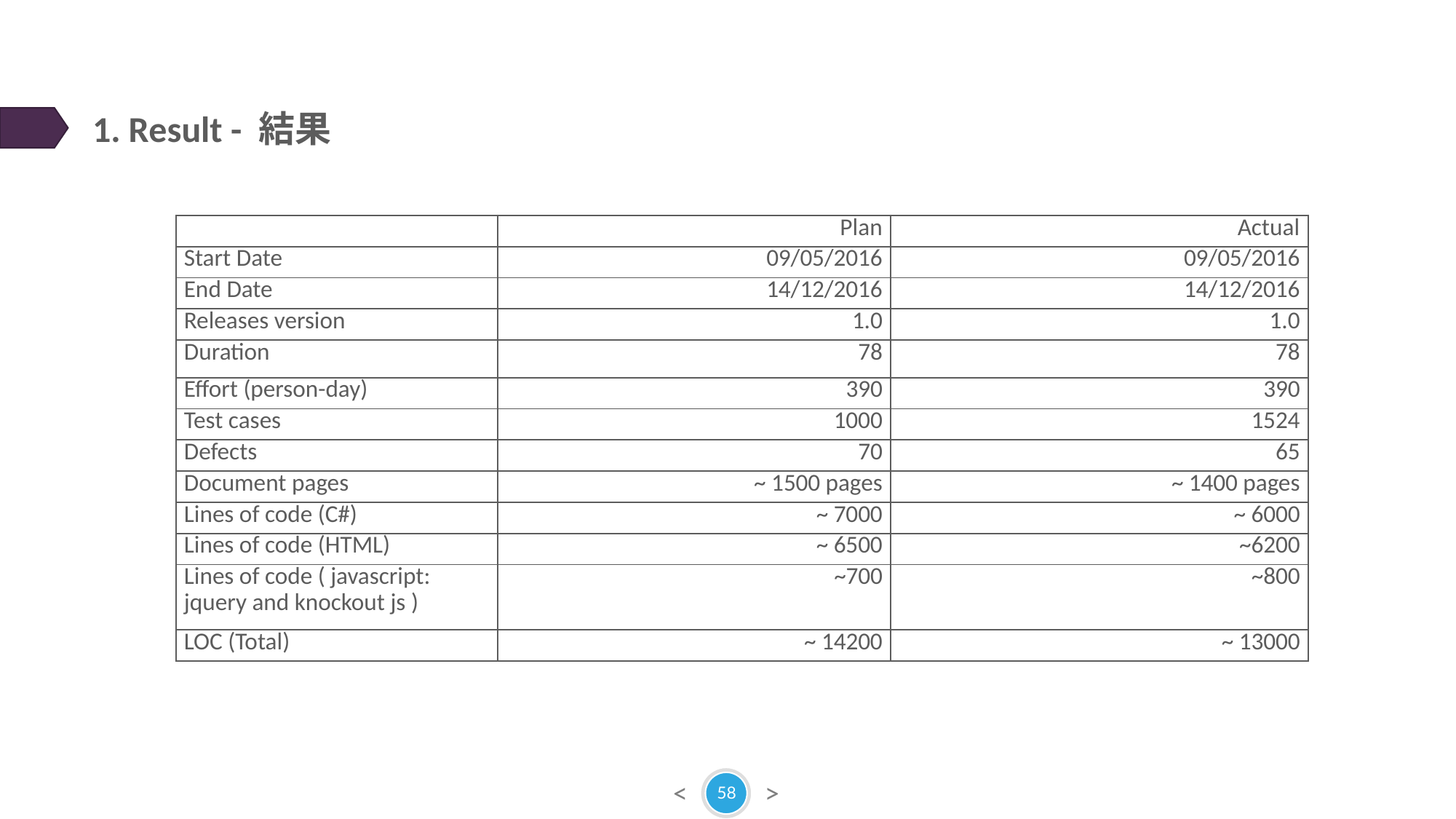

1. Result - 結果
|  | Plan | Actual |
| --- | --- | --- |
| Start Date | 09/05/2016 | 09/05/2016 |
| End Date | 14/12/2016 | 14/12/2016 |
| Releases version | 1.0 | 1.0 |
| Duration | 78 | 78 |
| Effort (person-day) | 390 | 390 |
| Test cases | 1000 | 1524 |
| Defects | 70 | 65 |
| Document pages | ~ 1500 pages | ~ 1400 pages |
| Lines of code (C#) | ~ 7000 | ~ 6000 |
| Lines of code (HTML) | ~ 6500 | ~6200 |
| Lines of code ( javascript: jquery and knockout js ) | ~700 | ~800 |
| LOC (Total) | ~ 14200 | ~ 13000 |
58